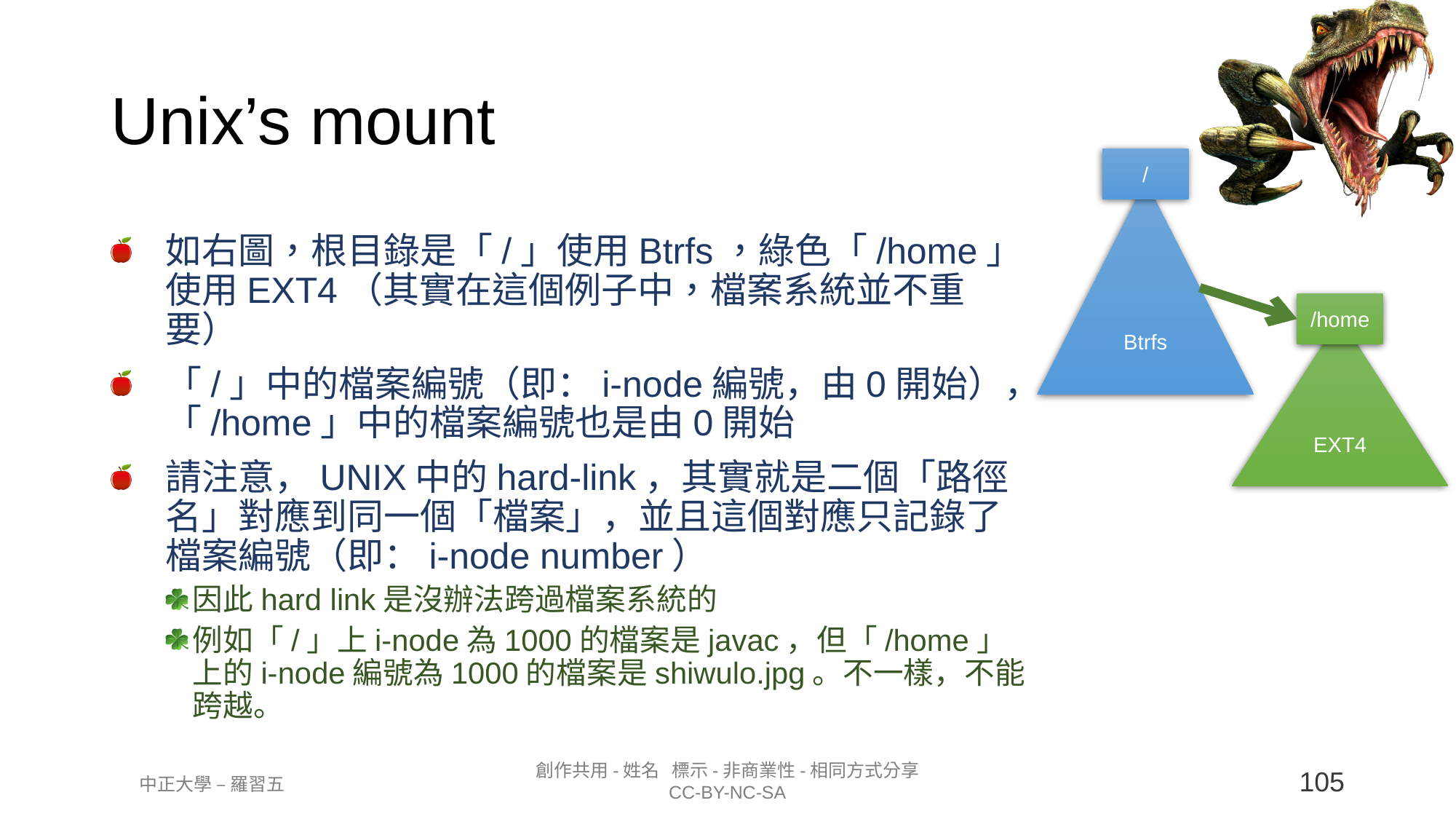

# Unix’s mount
/
Btrfs
如右圖，根目錄是「/」使用Btrfs，綠色「/home」使用EXT4（其實在這個例子中，檔案系統並不重要）
「/」中的檔案編號（即：i-node編號，由0開始），「/home」中的檔案編號也是由0開始
請注意，UNIX中的hard-link，其實就是二個「路徑名」對應到同一個「檔案」，並且這個對應只記錄了檔案編號（即：i-node number）
因此hard link是沒辦法跨過檔案系統的
例如「/」上i-node為1000的檔案是javac，但「/home」上的i-node編號為1000的檔案是shiwulo.jpg。不一樣，不能跨越。
/home
EXT4